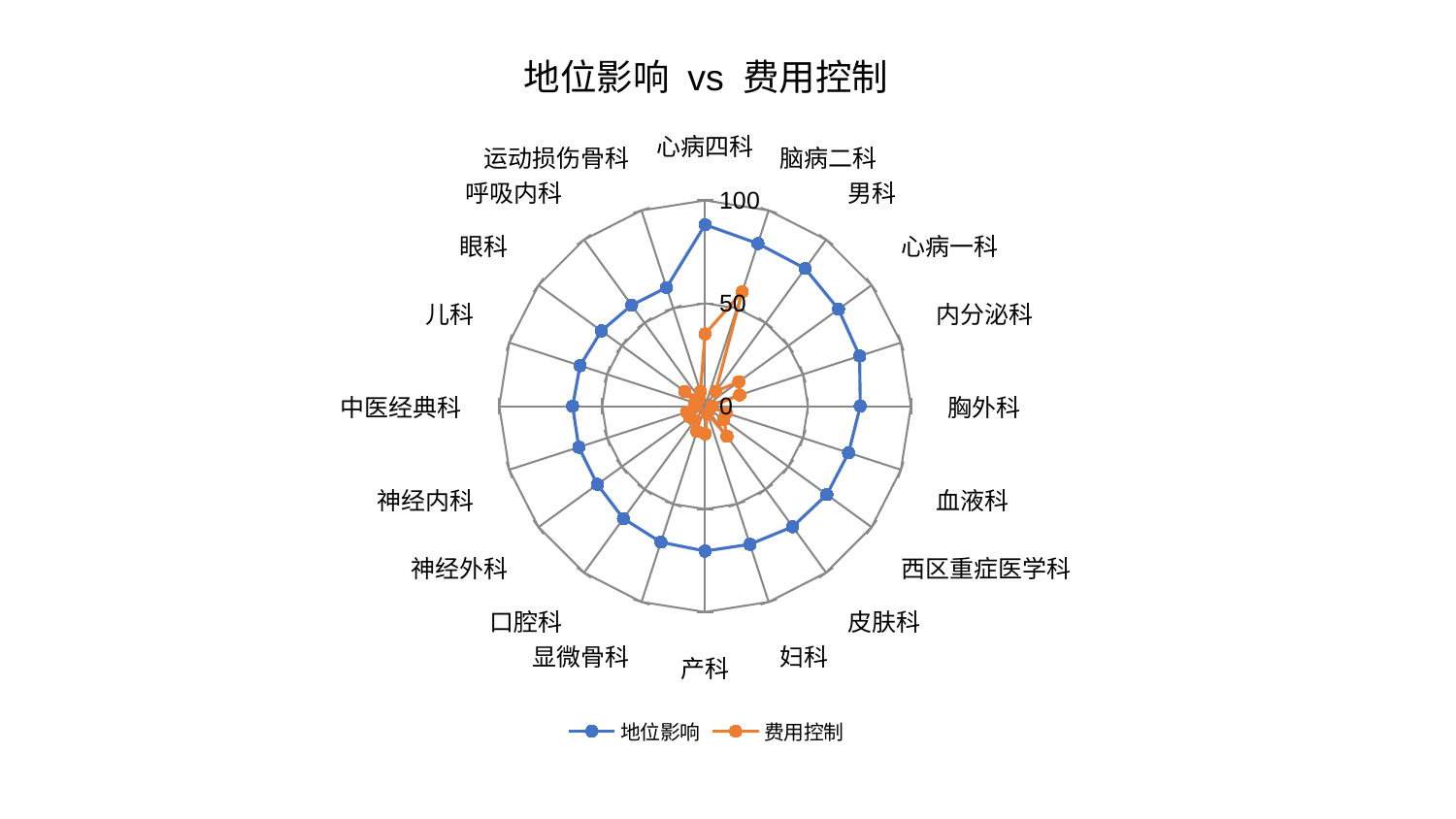

### Chart: 地位影响 vs 费用控制

| Category | 地位影响 | 费用控制 |
|---|---|---|
| 心病四科 | 88.16893135734323 | 35.110712415814724 |
| 脑病二科 | 83.09876777430446 | 58.4621399390075 |
| 男科 | 82.69154261295058 | 8.803579953382739 |
| 心病一科 | 80.121541494692 | 20.299495210261398 |
| 内分泌科 | 78.93632230109223 | 17.736003988808196 |
| 胸外科 | 75.36326327219119 | 3.2316880632641745 |
| 血液科 | 73.30108650352695 | 10.734160158855836 |
| 西区重症医学科 | 73.1184313698493 | 11.213133288046516 |
| 皮肤科 | 72.38361422199817 | 18.080167552098303 |
| 妇科 | 70.57518122168437 | 3.845547637703013 |
| 产科 | 70.39604983380335 | 13.394443168604276 |
| 显微骨科 | 69.47061884236743 | 12.867649879522773 |
| 口腔科 | 67.50523488721305 | 8.566008045353323 |
| 神经外科 | 64.66461815265895 | 9.076425300343976 |
| 神经内科 | 64.50176740668175 | 9.39112373177499 |
| 中医经典科 | 64.35879471999772 | 4.420747350639594 |
| 儿科 | 63.85599234232848 | 5.309137812557141 |
| 眼科 | 62.24997901669644 | 12.166419004786652 |
| 呼吸内科 | 60.67274514797297 | 4.843222419238926 |
| 运动损伤骨科 | 60.6152167532743 | 7.440124852462727 |
100